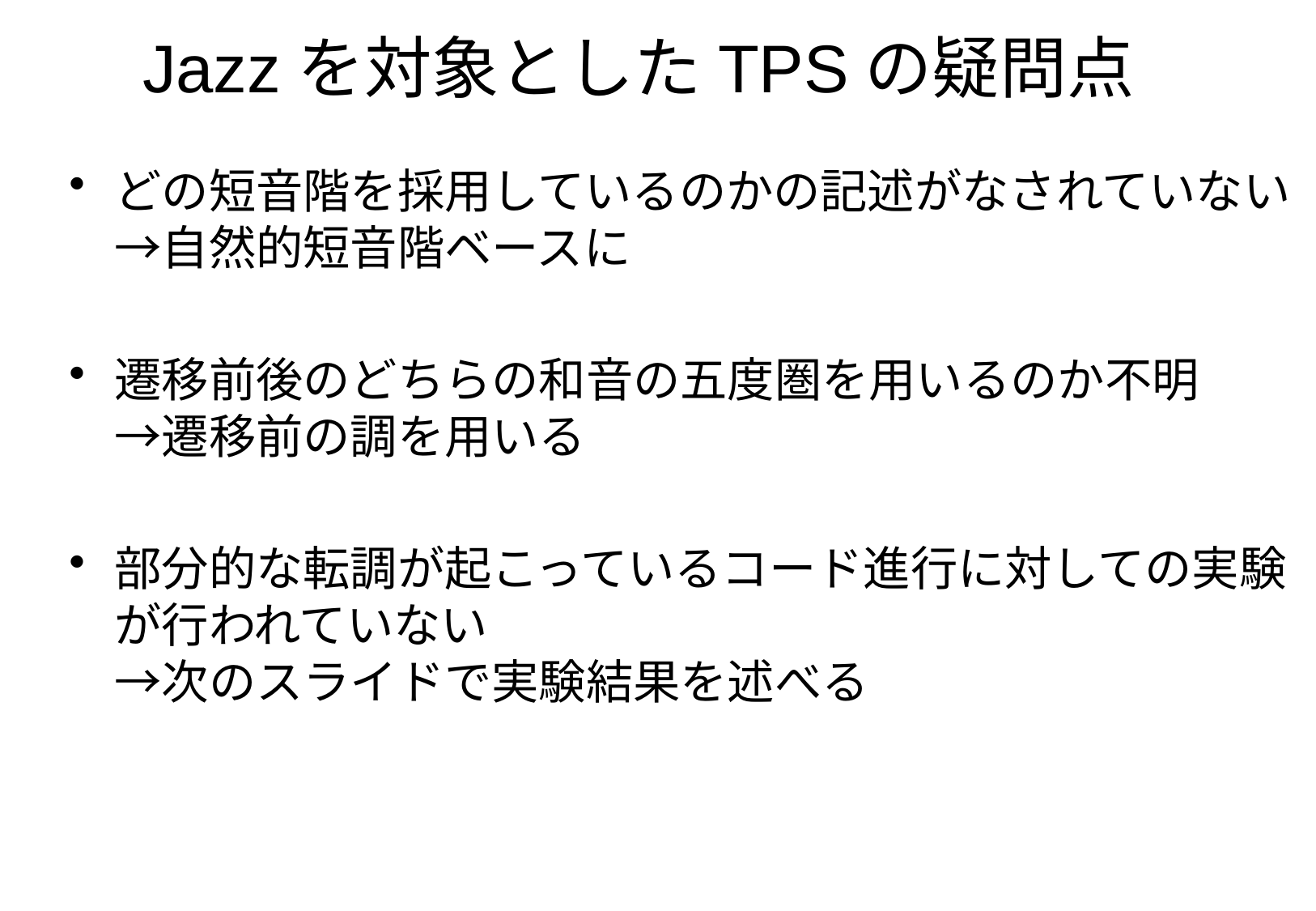

# Jazzを対象としたTPSの疑問点
どの短音階を採用しているのかの記述がなされていない
→自然的短音階ベースに

遷移前後のどちらの和音の五度圏を用いるのか不明
→遷移前の調を用いる

部分的な転調が起こっているコード進行に対しての実験が行われていない
→次のスライドで実験結果を述べる